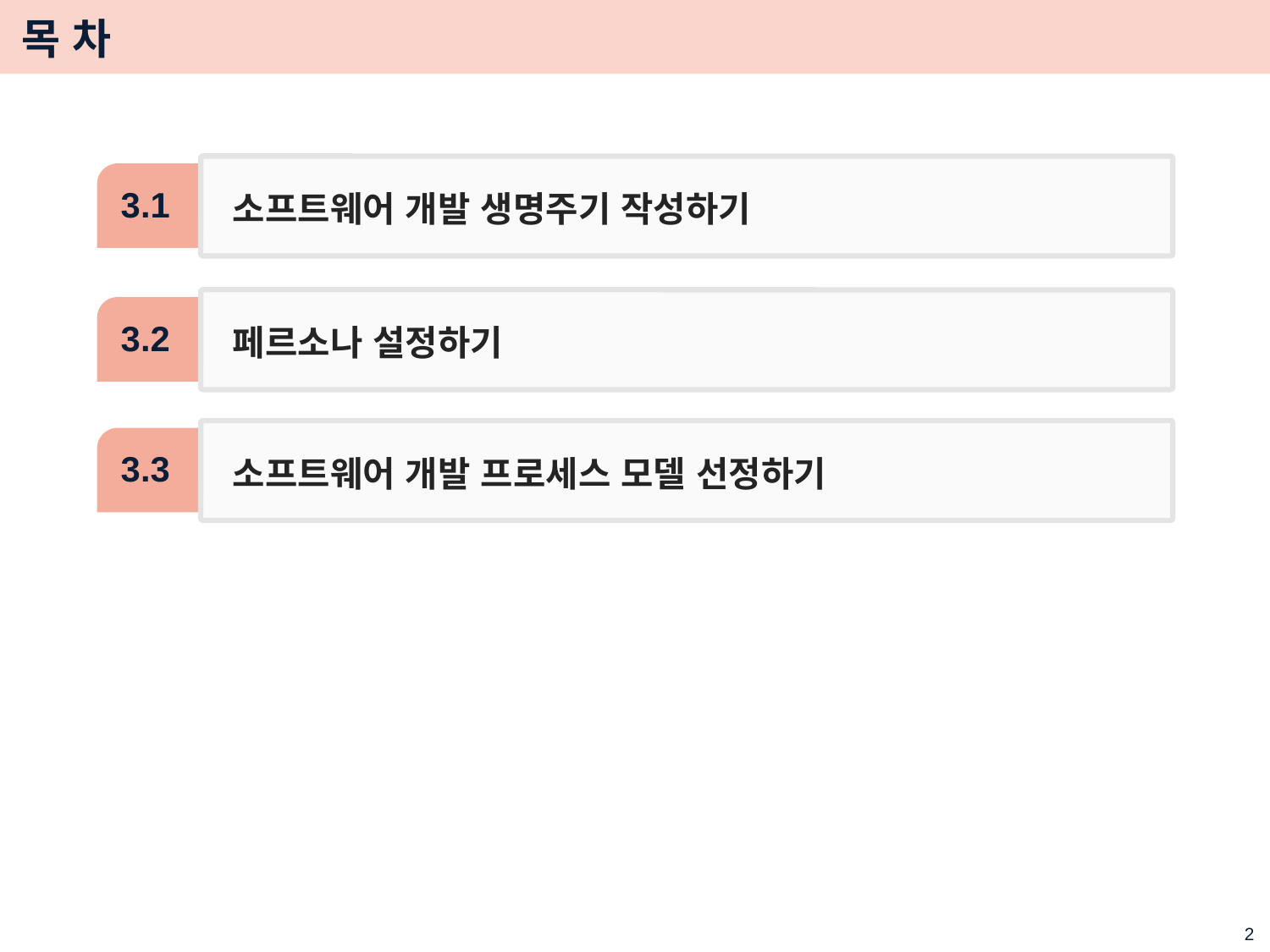

# 목 차
소프트웨어 개발 생명주기 작성하기
3.1
페르소나 설정하기
3.2
소프트웨어 개발 프로세스 모델 선정하기
3.3